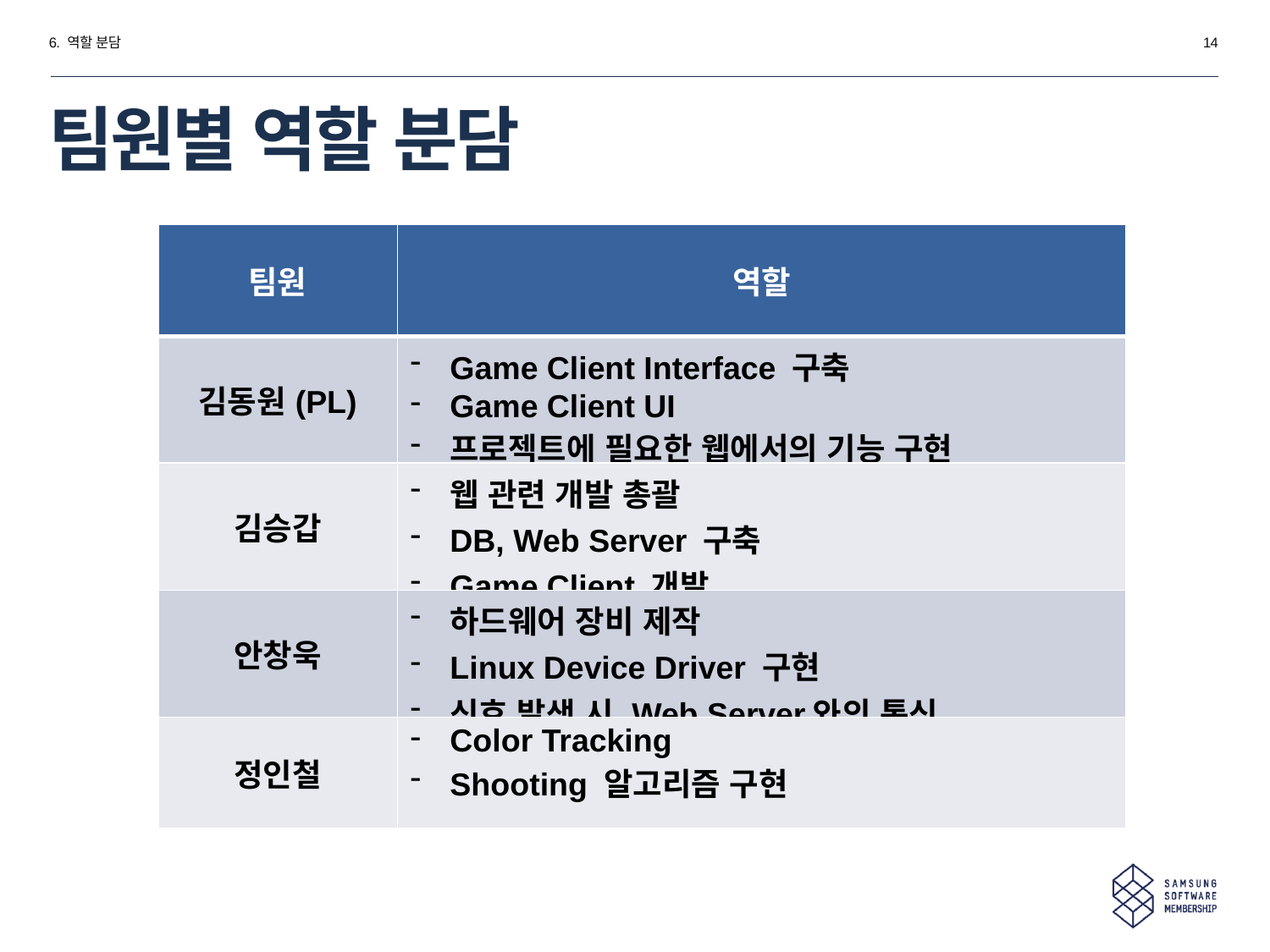

6. 역할 분담
14
# 팀원별 역할 분담
| 팀원 | 역할 |
| --- | --- |
| 김동원(PL) | Game Client Interface 구축 Game Client UI 프로젝트에 필요한 웹에서의 기능 구현 |
| 김승갑 | 웹 관련 개발 총괄 DB, Web Server 구축 Game Client 개발 |
| 안창욱 | 하드웨어 장비 제작 Linux Device Driver 구현 신호 발생 시 Web Server와의 통신 |
| 정인철 | Color Tracking Shooting 알고리즘 구현 |